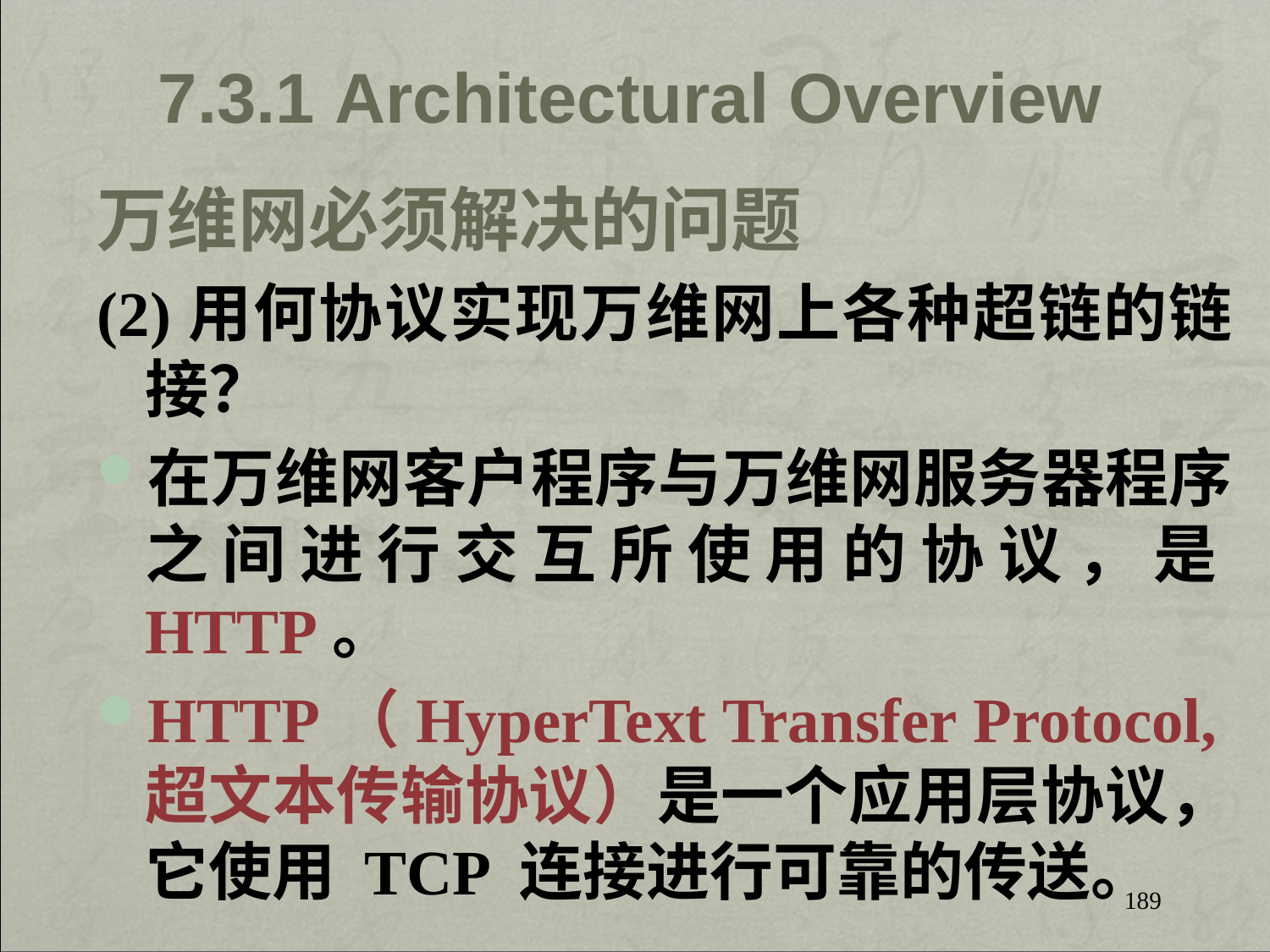

7.3.1 Architectural Overview
万维网必须解决的问题
(2)用何协议实现万维网上各种超链的链接？
在万维网客户程序与万维网服务器程序之间进行交互所使用的协议，是HTTP。
HTTP（HyperText Transfer Protocol,超文本传输协议）是一个应用层协议，它使用 TCP 连接进行可靠的传送。
189